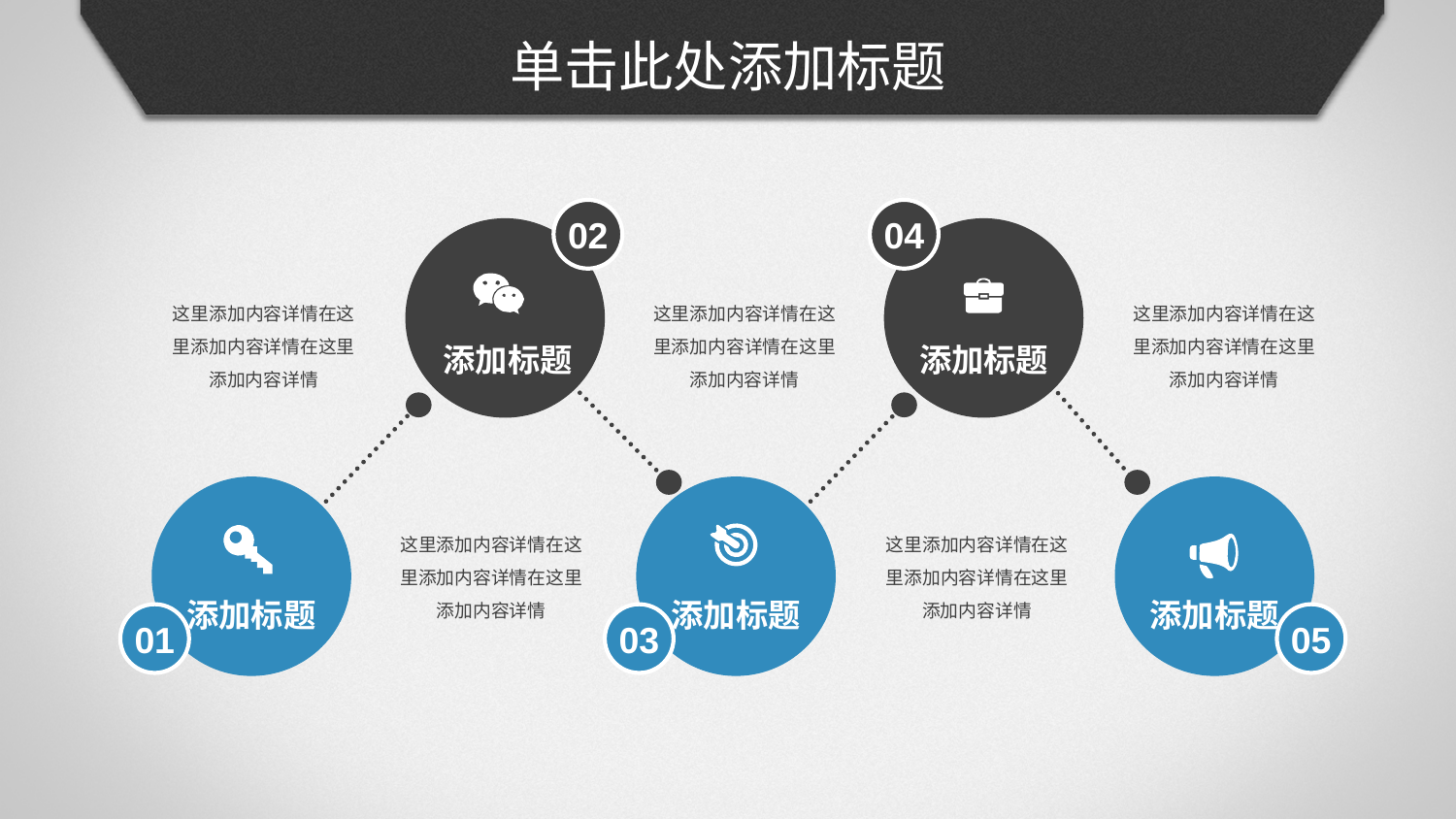

# 单击此处添加标题
02

添加标题
04

添加标题
这里添加内容详情在这里添加内容详情在这里添加内容详情
这里添加内容详情在这里添加内容详情在这里添加内容详情
这里添加内容详情在这里添加内容详情在这里添加内容详情

添加标题
01

添加标题
03

添加标题
05
这里添加内容详情在这里添加内容详情在这里添加内容详情
这里添加内容详情在这里添加内容详情在这里添加内容详情